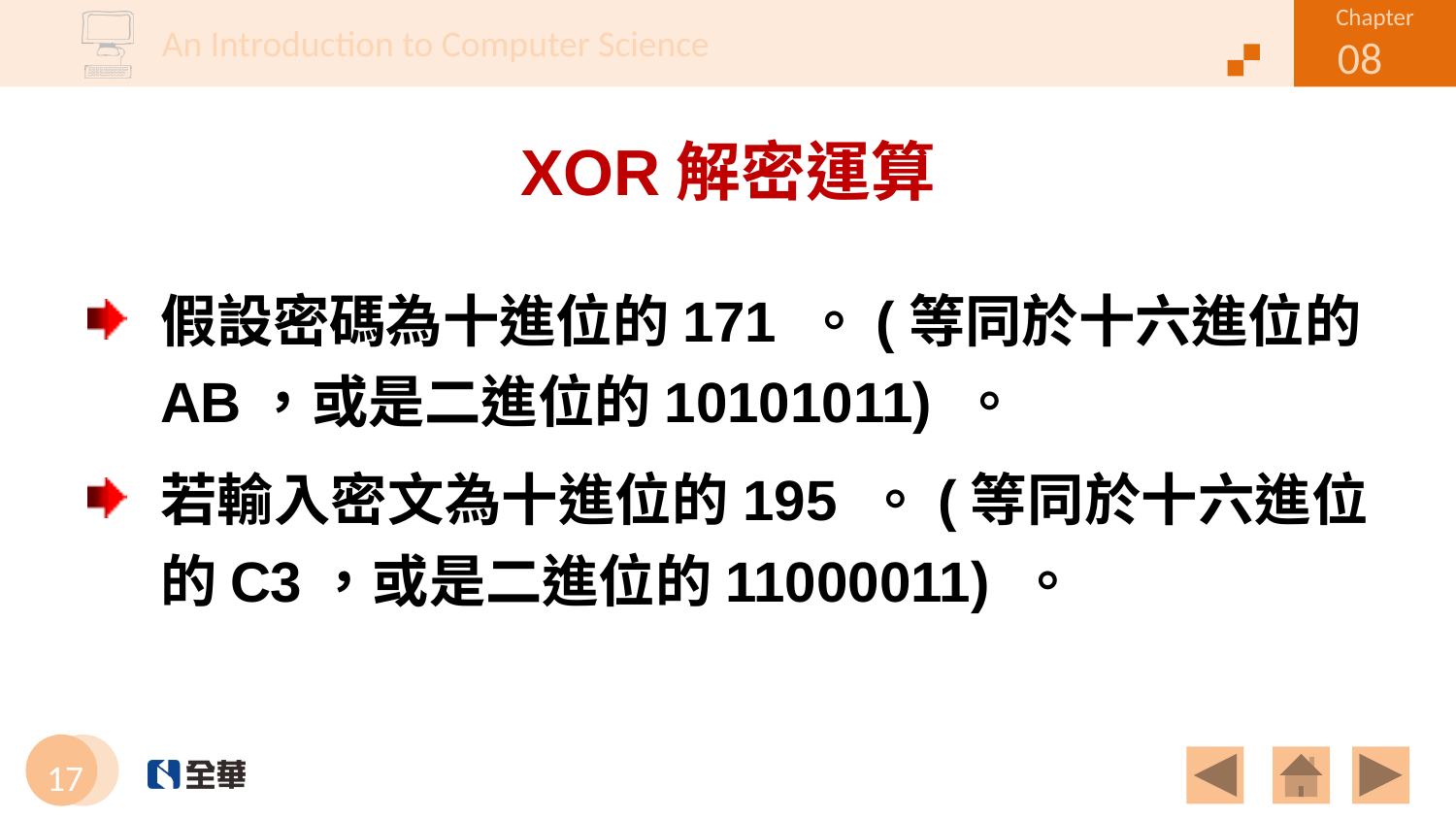

# XOR解密運算
假設密碼為十進位的171 。(等同於十六進位的AB，或是二進位的10101011) 。
若輸入密文為十進位的195 。(等同於十六進位的C3，或是二進位的11000011) 。